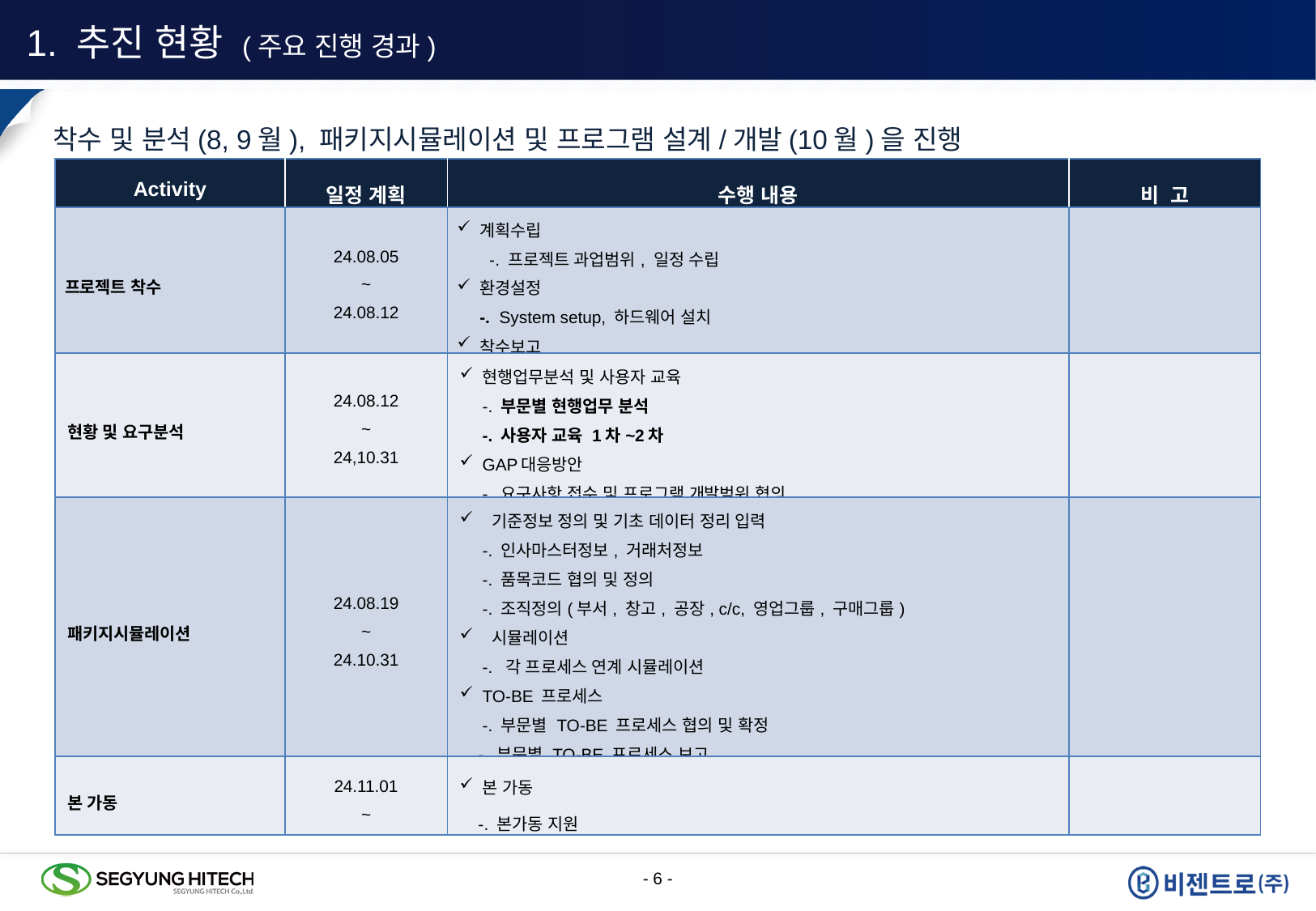

1. 추진 현황 (주요 진행 경과)
착수 및 분석(8, 9월), 패키지시뮬레이션 및 프로그램 설계/개발(10월)을 진행
| Activity | 일정 계획 | 수행 내용 | 비 고 |
| --- | --- | --- | --- |
| 프로젝트 착수 | 24.08.05 ~ 24.08.12 | 계획수립 -. 프로젝트 과업범위, 일정 수립 환경설정 -. System setup, 하드웨어 설치 착수보고 |  |
| 현황 및 요구분석 | 24.08.12 ~ 24,10.31 | 현행업무분석 및 사용자 교육 -. 부문별 현행업무 분석 -. 사용자 교육 1차~2차 GAP대응방안 -. 요구사항 접수 및 프로그램 개발범위 협의 |  |
| 패키지시뮬레이션 | 24.08.19 ~ 24.10.31 | 기준정보 정의 및 기초 데이터 정리 입력 -. 인사마스터정보, 거래처정보 -. 품목코드 협의 및 정의 -. 조직정의(부서, 창고, 공장, c/c, 영업그룹, 구매그룹) 시뮬레이션 -. 각 프로세스 연계 시뮬레이션 TO-BE 프로세스 -. 부문별 TO-BE 프로세스 협의 및 확정 -. 부문별 TO-BE 프로세스 보고 중간보고(10월] |  |
| 본 가동 | 24.11.01 ~ | 본 가동 -. 본가동 지원 |  |